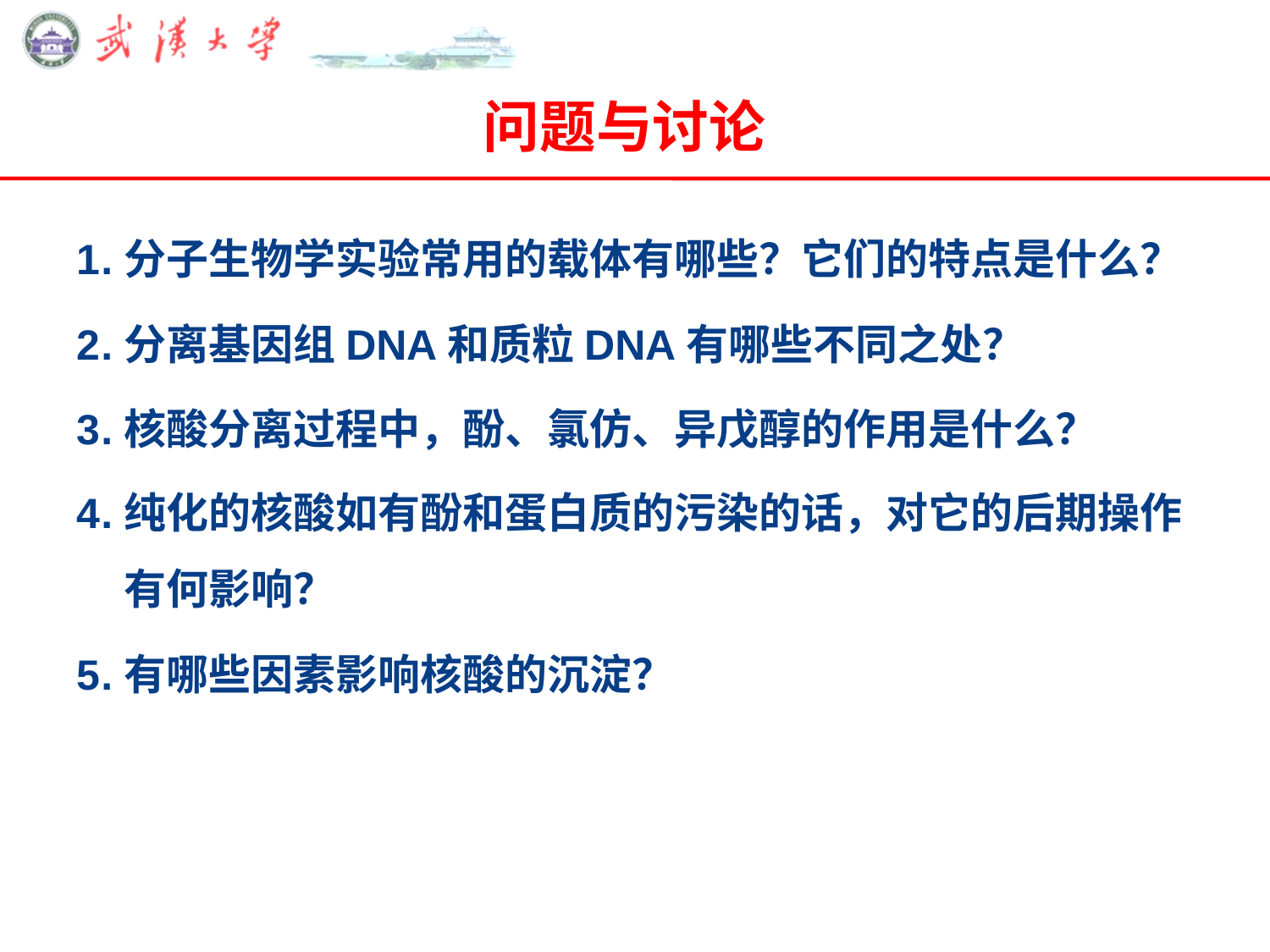

# 问题与讨论

分子生物学实验常用的载体有哪些？它们的特点是什么？
分离基因组DNA和质粒DNA有哪些不同之处？
核酸分离过程中，酚、氯仿、异戊醇的作用是什么？
纯化的核酸如有酚和蛋白质的污染的话，对它的后期操作有何影响？
有哪些因素影响核酸的沉淀？